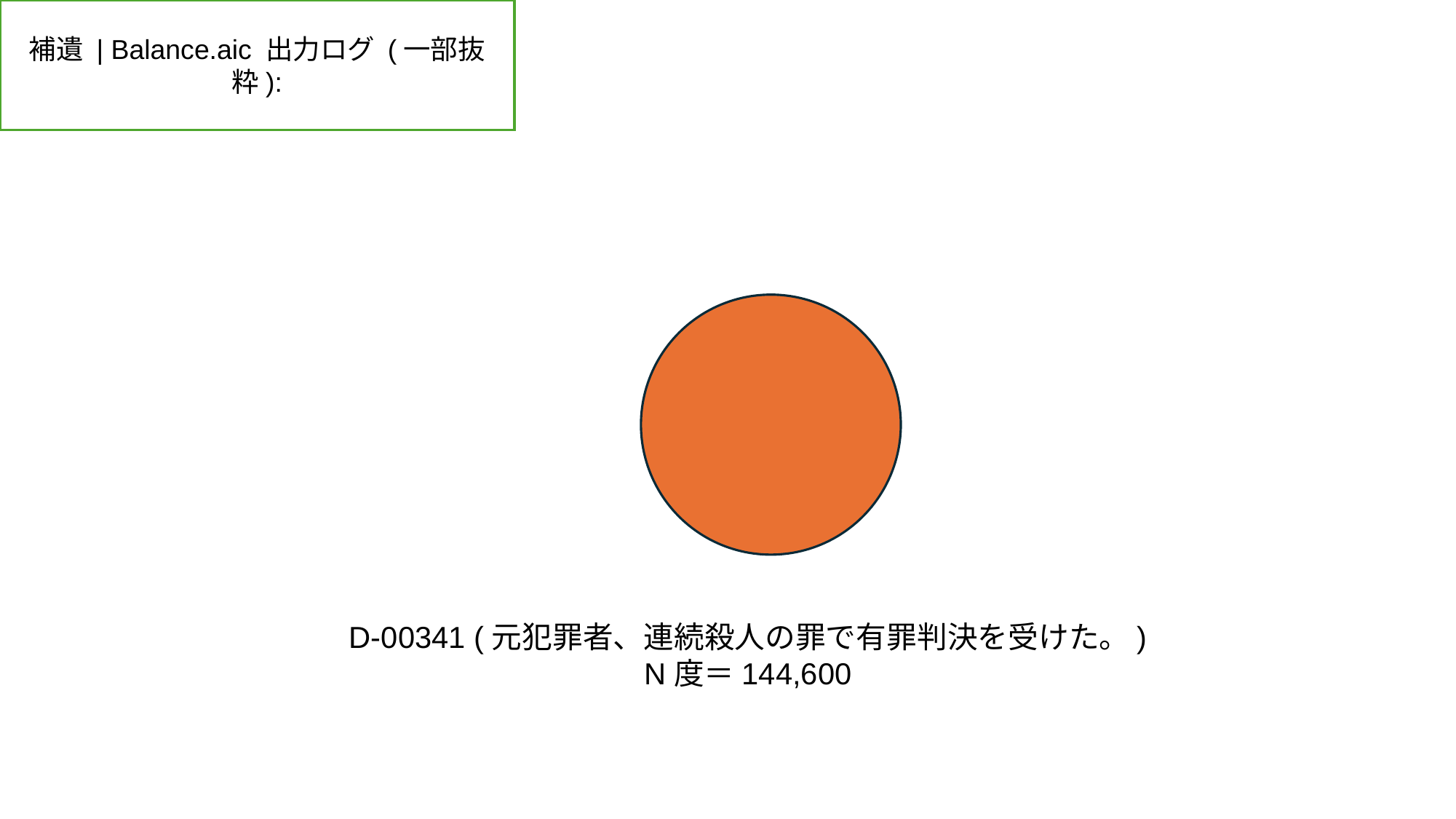

補遺 | Balance.aic 出力ログ (一部抜粋):

D-00341 (元犯罪者、連続殺人の罪で有罪判決を受けた。)
N度＝144,600